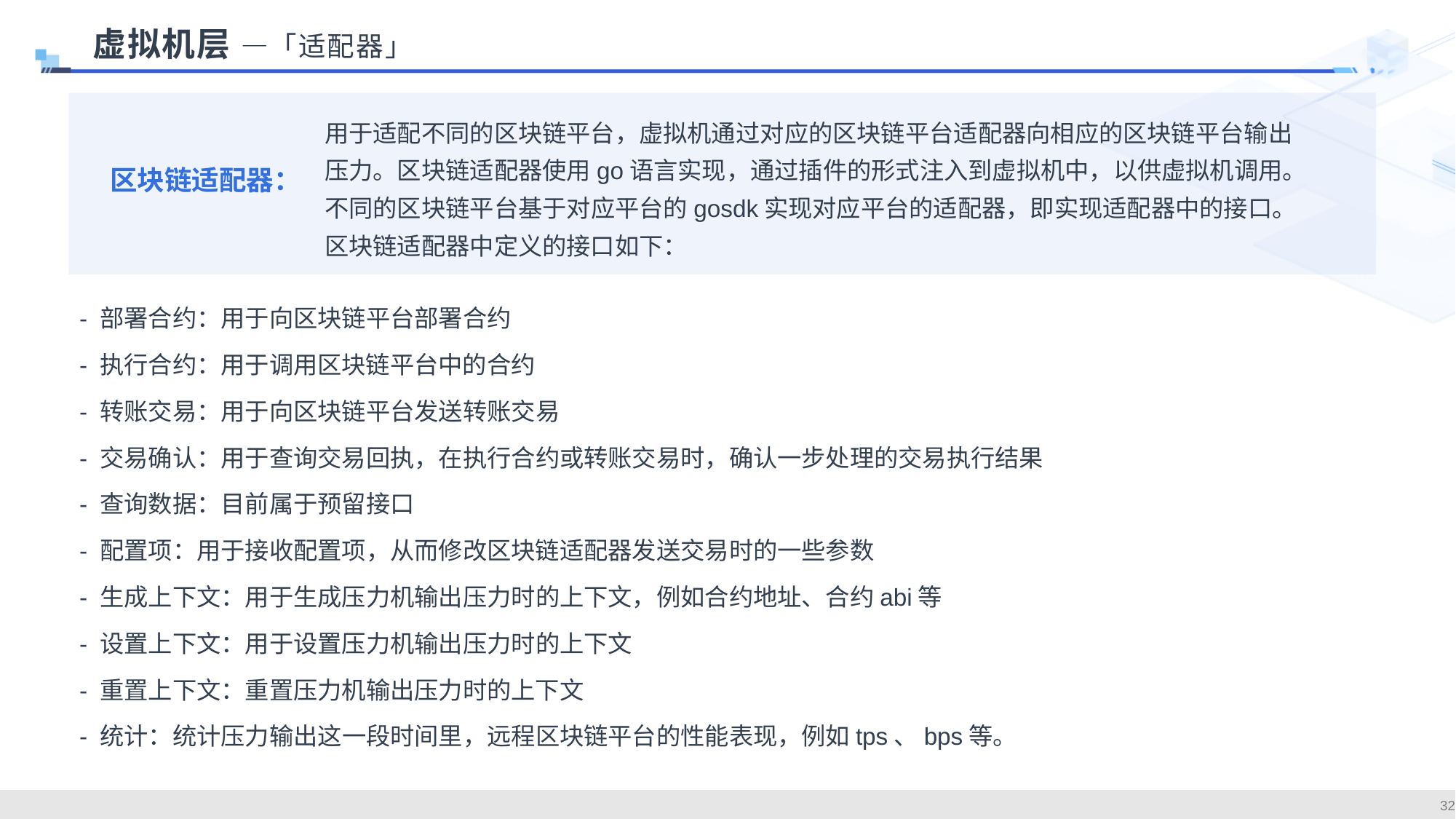

虚拟机层 —「适配器」

用于适配不同的区块链平台，虚拟机通过对应的区块链平台适配器向相应的区块链平台输出压力。区块链适配器使用go语言实现，通过插件的形式注入到虚拟机中，以供虚拟机调用。不同的区块链平台基于对应平台的gosdk实现对应平台的适配器，即实现适配器中的接口。
区块链适配器中定义的接口如下：
区块链适配器：

- 部署合约：用于向区块链平台部署合约

- 执行合约：用于调用区块链平台中的合约

- 转账交易：用于向区块链平台发送转账交易

- 交易确认：用于查询交易回执，在执行合约或转账交易时，确认一步处理的交易执行结果

- 查询数据：目前属于预留接口

- 配置项：用于接收配置项，从而修改区块链适配器发送交易时的一些参数

- 生成上下文：用于生成压力机输出压力时的上下文，例如合约地址、合约abi等

- 设置上下文：用于设置压力机输出压力时的上下文

- 重置上下文：重置压力机输出压力时的上下文

- 统计：统计压力输出这一段时间里，远程区块链平台的性能表现，例如tps、bps等。